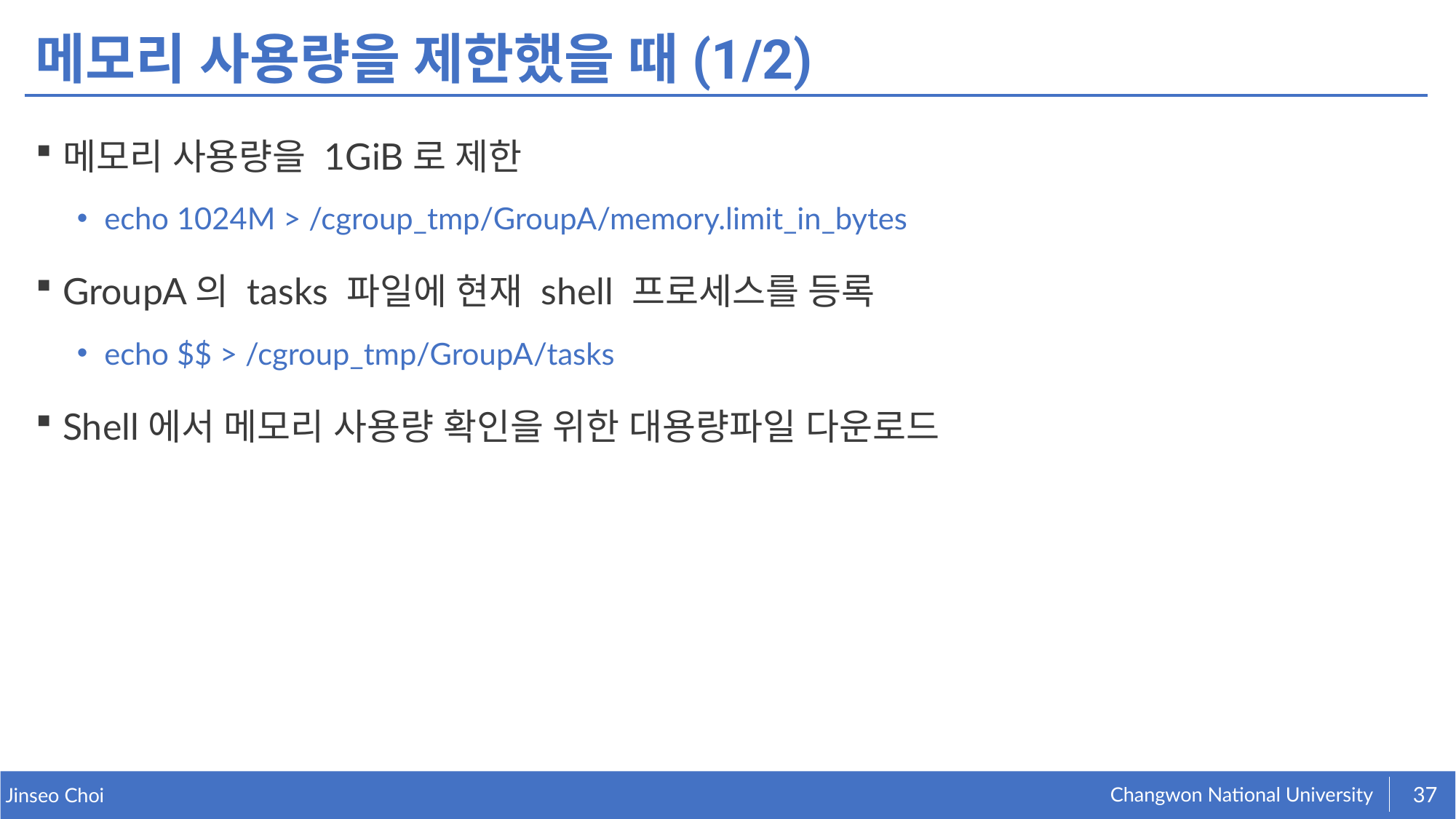

# 메모리 사용량을 제한했을 때(1/2)
메모리 사용량을 1GiB로 제한
echo 1024M > /cgroup_tmp/GroupA/memory.limit_in_bytes
GroupA의 tasks 파일에 현재 shell 프로세스를 등록
echo $$ > /cgroup_tmp/GroupA/tasks
Shell에서 메모리 사용량 확인을 위한 대용량파일 다운로드

37